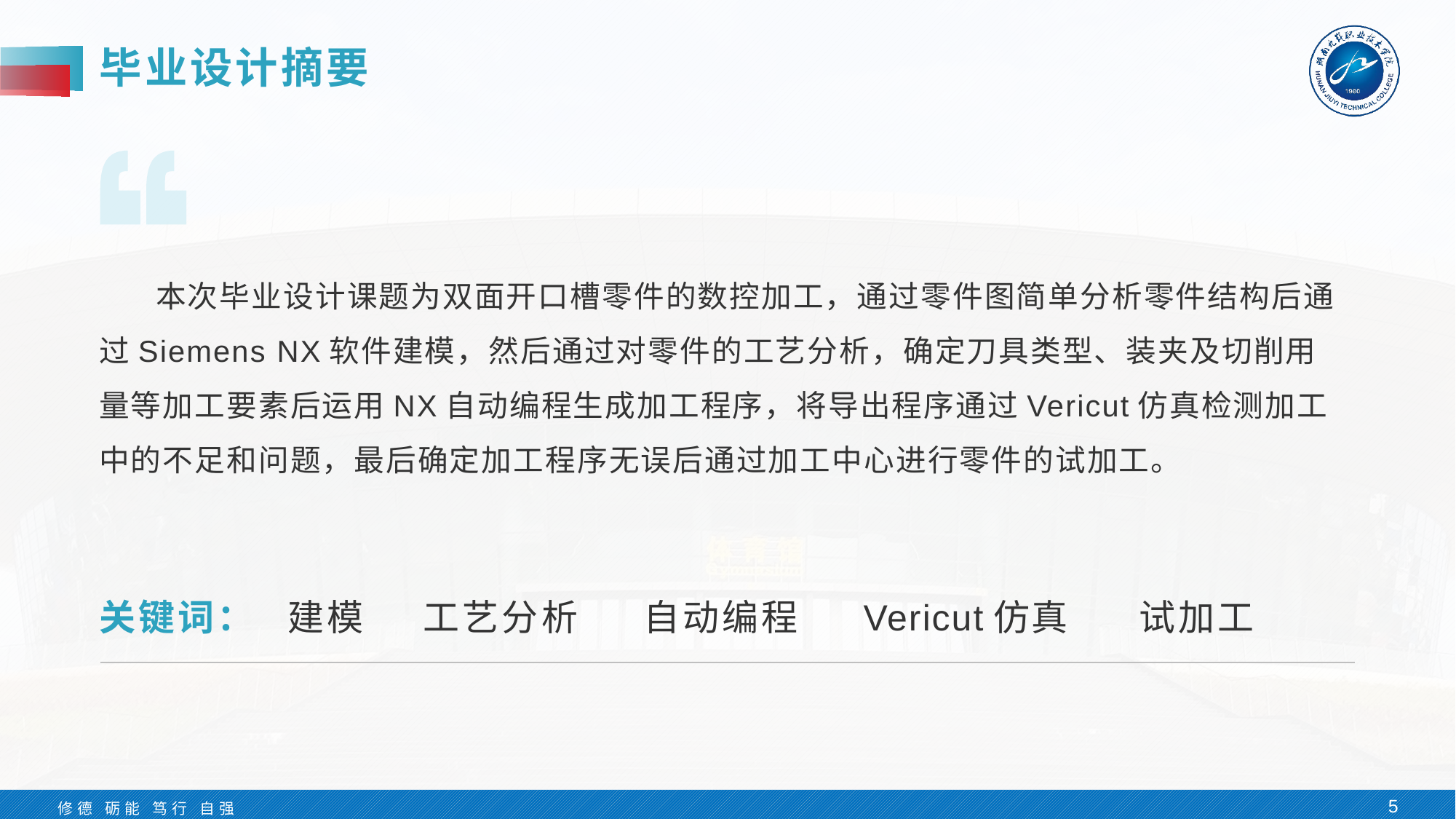

# 毕业设计摘要

      本次毕业设计课题为双面开口槽零件的数控加工，通过零件图简单分析零件结构后通过Siemens NX软件建模，然后通过对零件的工艺分析，确定刀具类型、装夹及切削用量等加工要素后运用NX自动编程生成加工程序，将导出程序通过Vericut仿真检测加工中的不足和问题，最后确定加工程序无误后通过加工中心进行零件的试加工。
关键词：
建模
工艺分析
Vericut仿真
自动编程
试加工
5